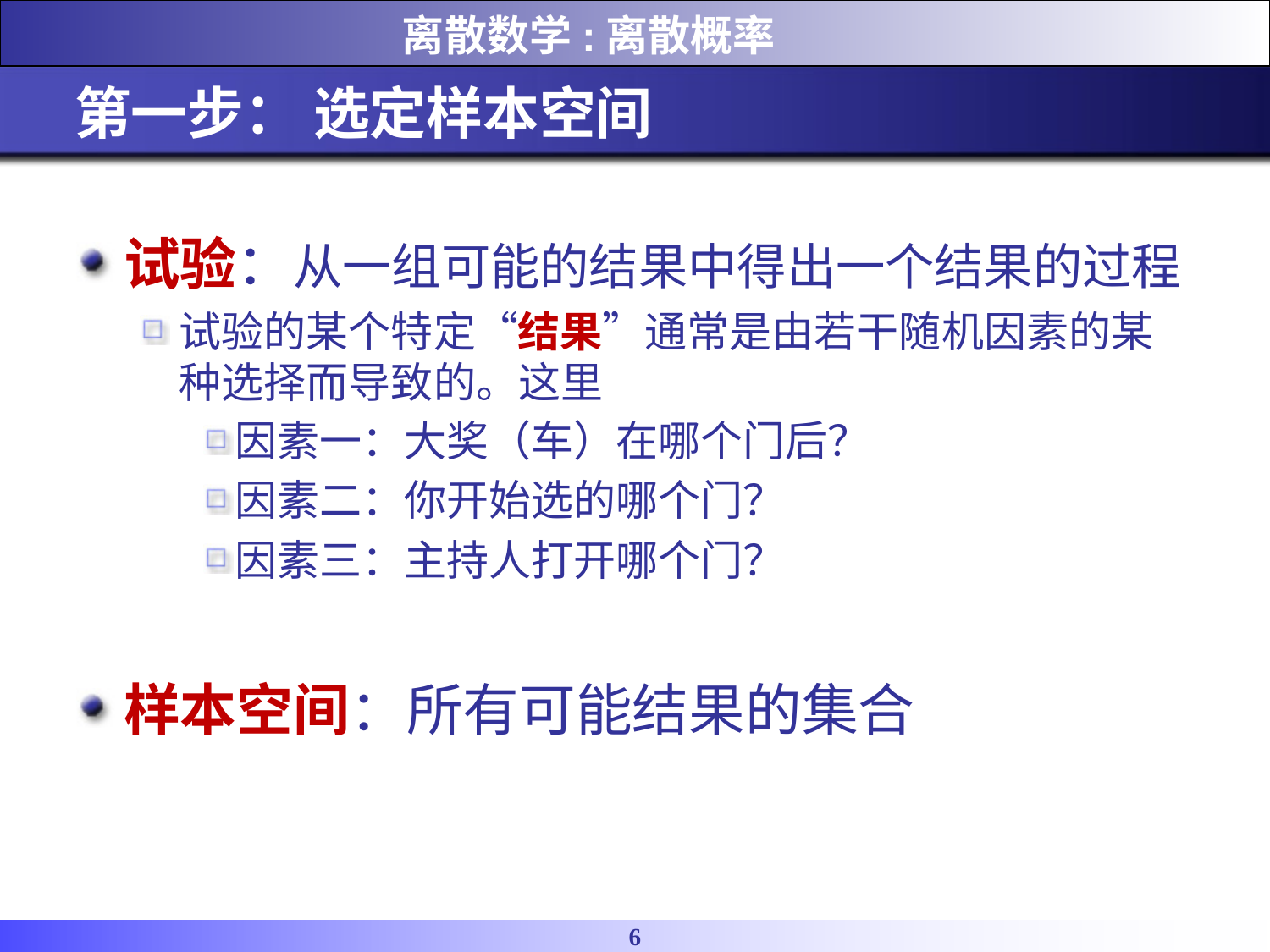

# 第一步： 选定样本空间
试验：从一组可能的结果中得出一个结果的过程
试验的某个特定“结果”通常是由若干随机因素的某种选择而导致的。这里
因素一：大奖（车）在哪个门后？
因素二：你开始选的哪个门？
因素三：主持人打开哪个门？

样本空间：所有可能结果的集合